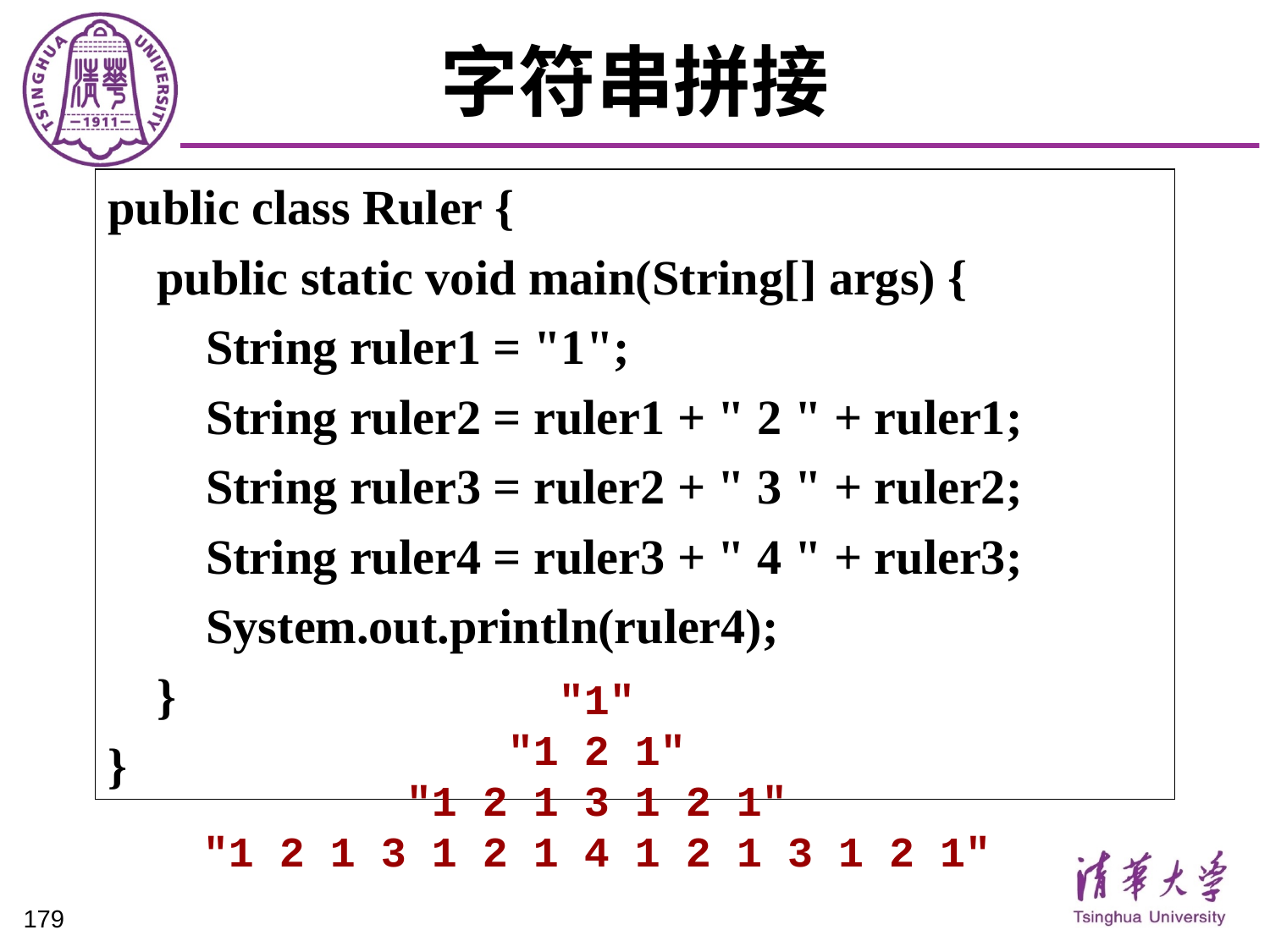

# 字符串拼接
public class Ruler {
    public static void main(String[] args) {
        String ruler1 = "1";
        String ruler2 = ruler1 + " 2 " + ruler1;
        String ruler3 = ruler2 + " 3 " + ruler2;
        String ruler4 = ruler3 + " 4 " + ruler3;
        System.out.println(ruler4);
    }
}
              "1"
            "1 2 1"
        "1 2 1 3 1 2 1"
"1 2 1 3 1 2 1 4 1 2 1 3 1 2 1"
179